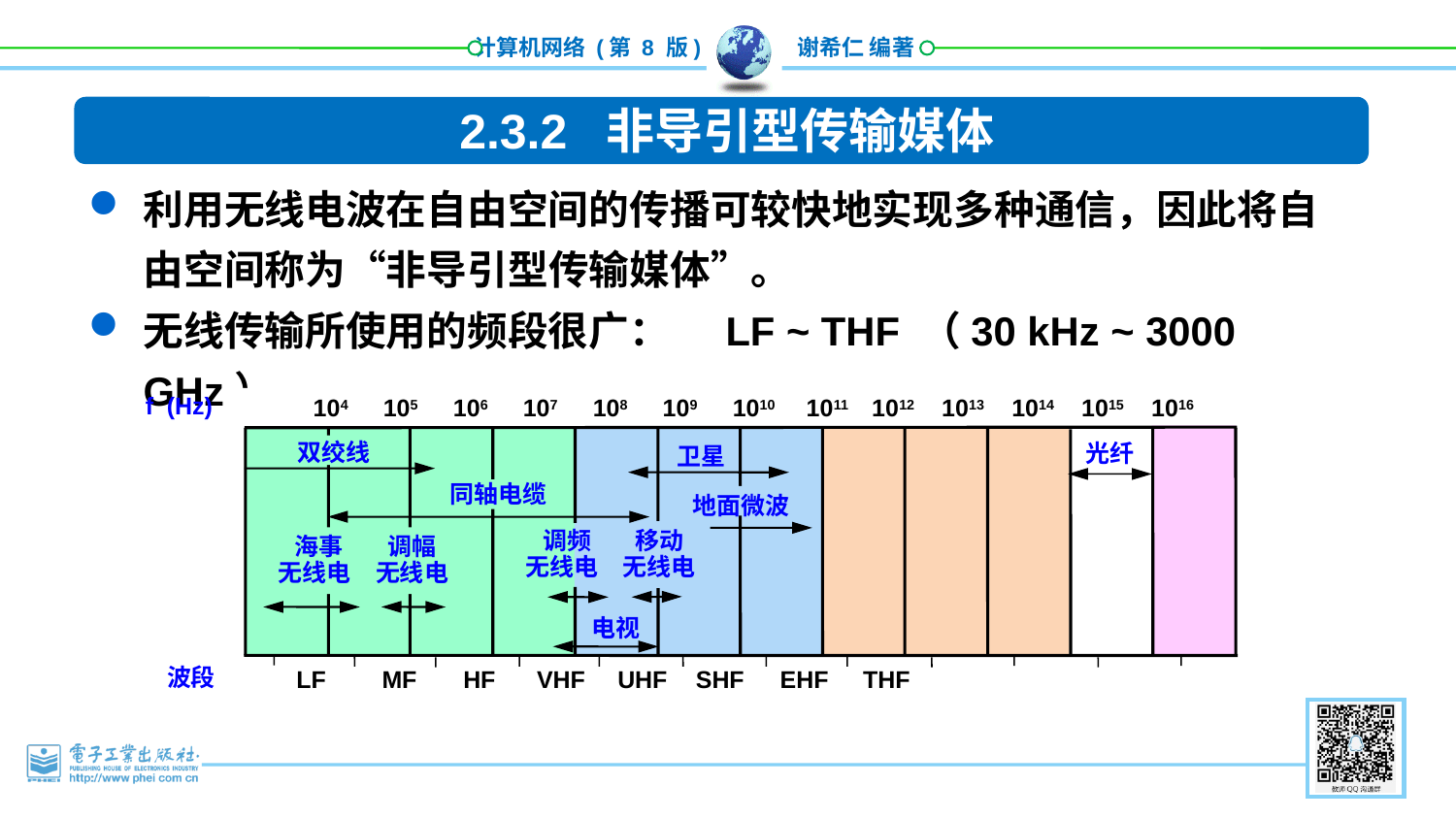

2.3.2  非导引型传输媒体
利用无线电波在自由空间的传播可较快地实现多种通信，因此将自由空间称为“非导引型传输媒体”。
无线传输所使用的频段很广：	LF ~ THF （30 kHz ~ 3000 GHz）
f  (Hz)
104         105         106         107         108         109         1010        1011      1012       1013       1014       1015       1016

双绞线
光纤
卫星

同轴电缆

地面微波

 调频
无线电
移动
无线电

  海事
无线电
调幅
无线电

电视

波段

LF

MF
HF

VHF

UHF
SHF

EHF

THF